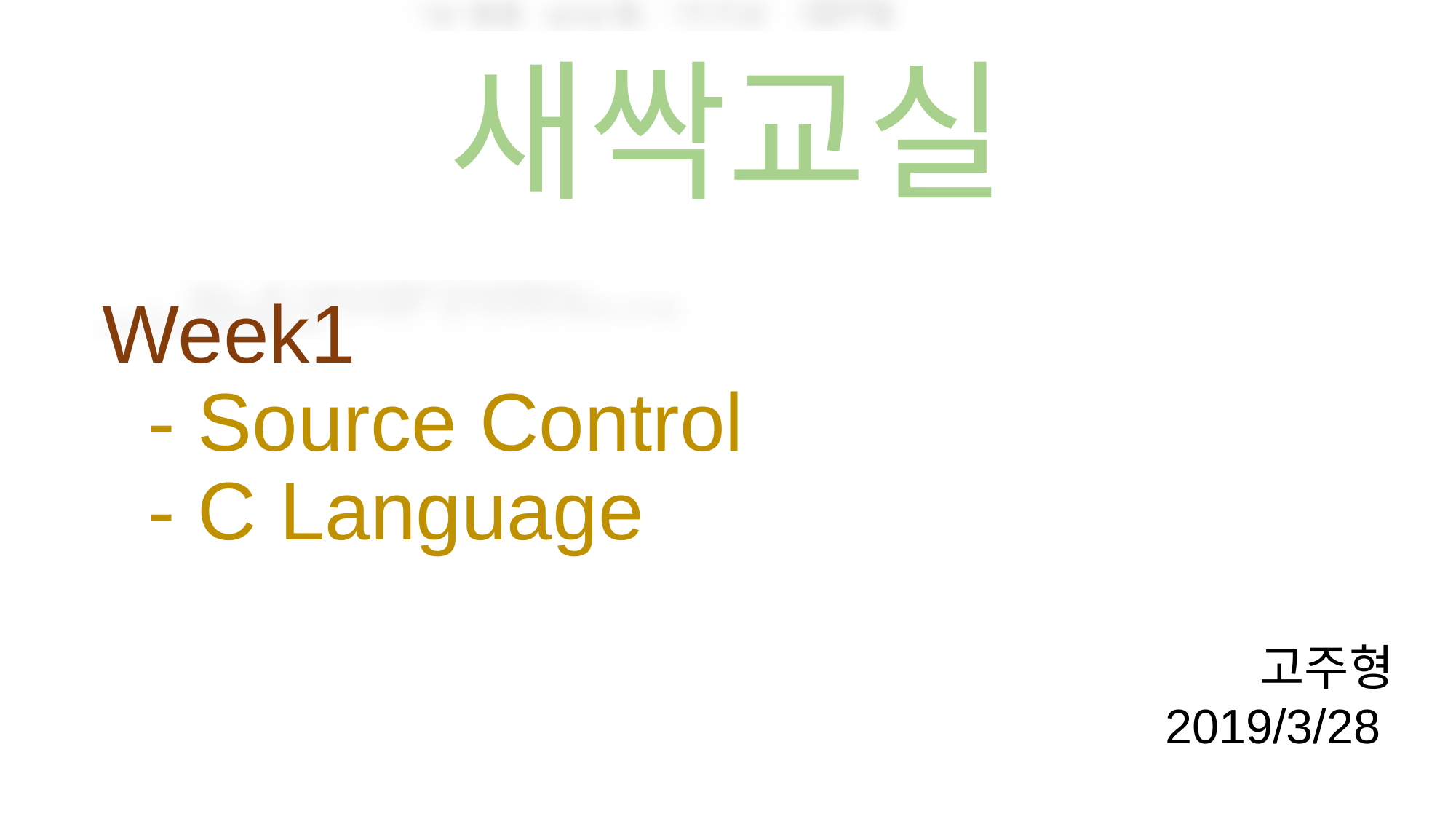

# 새싹교실
Week1
  - Source Control
  - C Language
고주형
2019/3/28